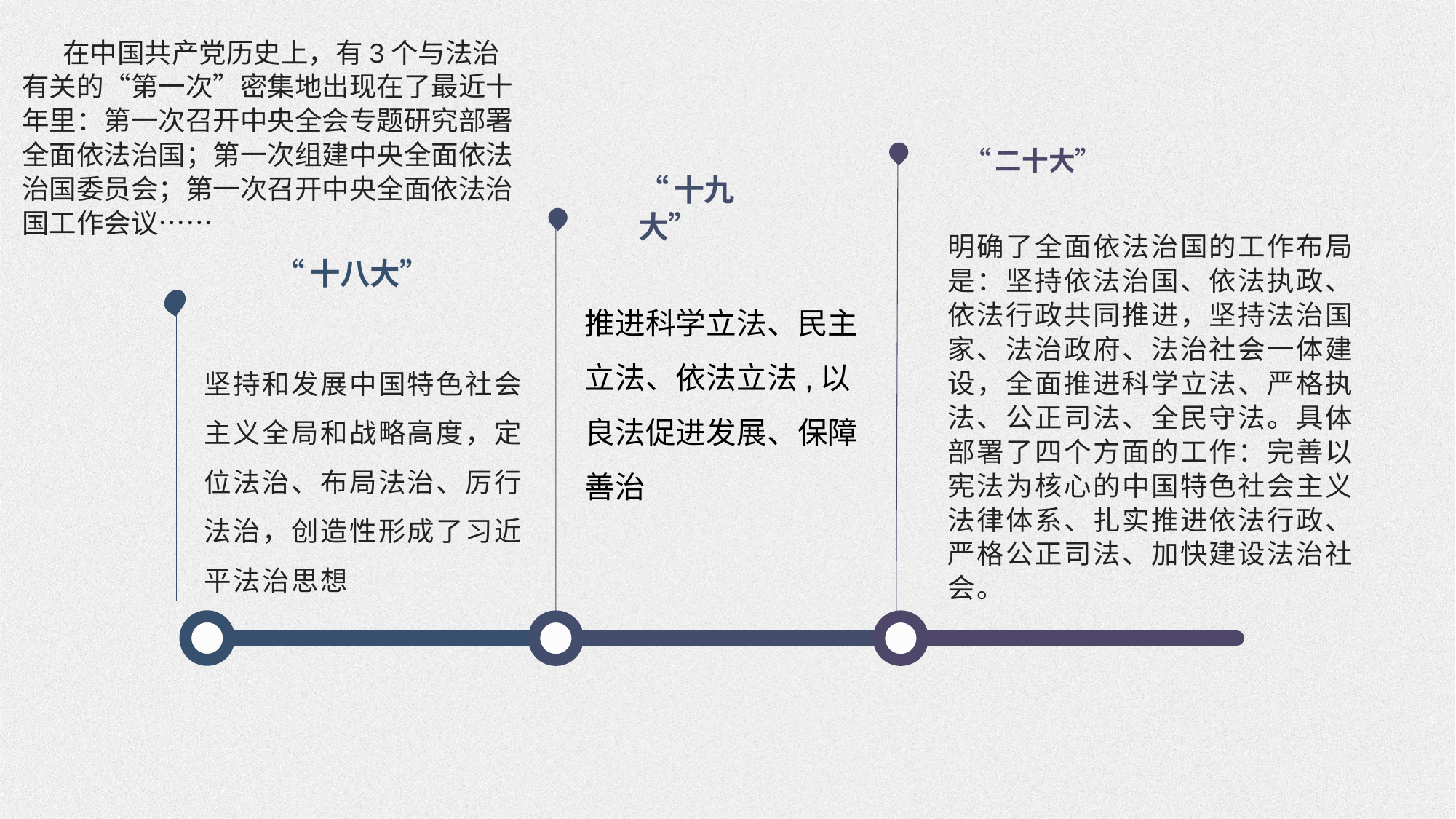

在中国共产党历史上，有3个与法治有关的“第一次”密集地出现在了最近十年里：第一次召开中央全会专题研究部署全面依法治国；第一次组建中央全面依法治国委员会；第一次召开中央全面依法治国工作会议……
“二十大”

“十九大”

明确了全面依法治国的工作布局是：坚持依法治国、依法执政、依法行政共同推进，坚持法治国家、法治政府、法治社会一体建设，全面推进科学立法、严格执法、公正司法、全民守法。具体部署了四个方面的工作：完善以宪法为核心的中国特色社会主义法律体系、扎实推进依法行政、严格公正司法、加快建设法治社会。
“十八大”
推进科学立法、民主立法、依法立法,以良法促进发展、保障善治

坚持和发展中国特色社会主义全局和战略高度，定位法治、布局法治、厉行法治，创造性形成了习近平法治思想